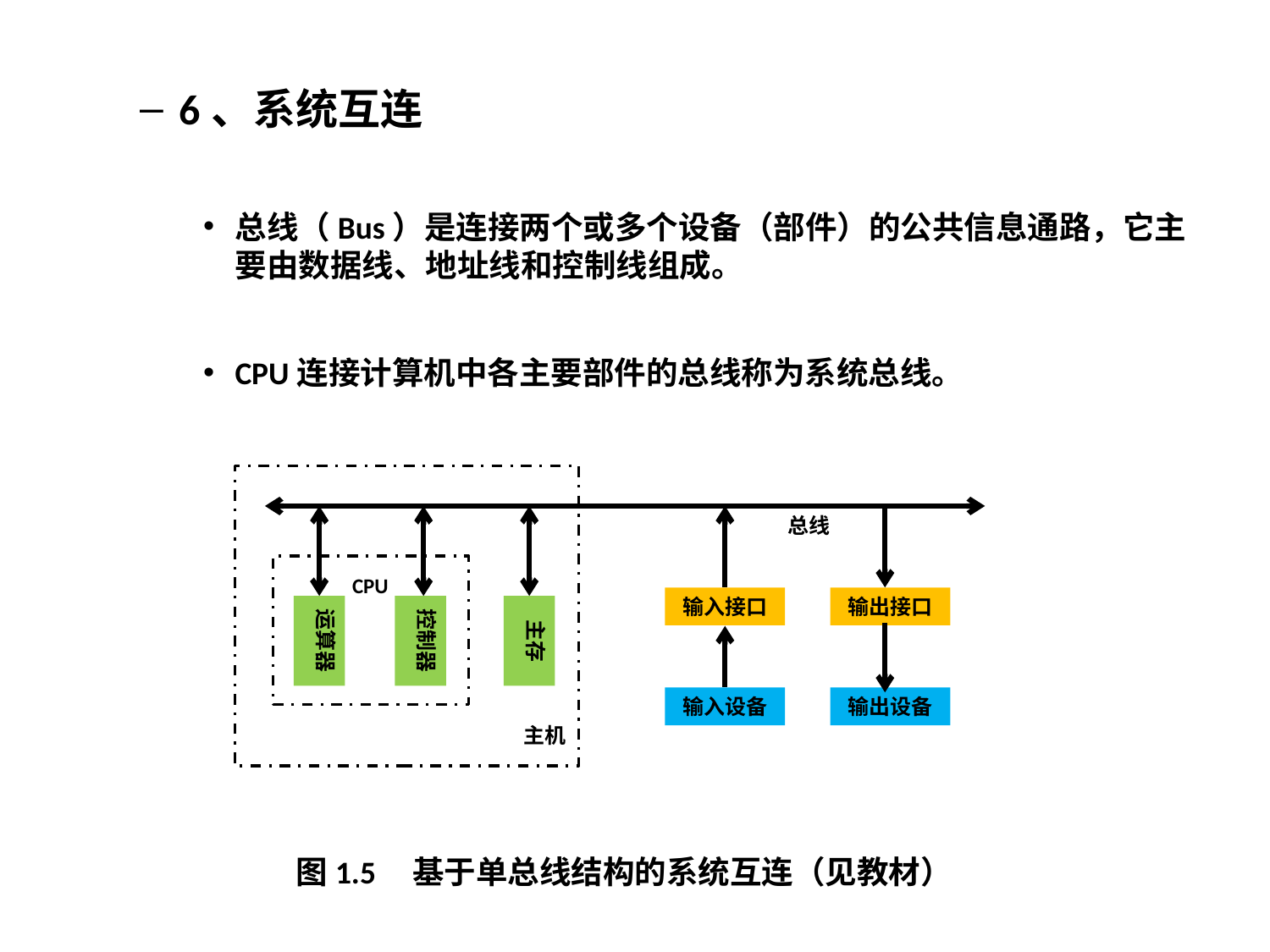

6、系统互连

总线（Bus）是连接两个或多个设备（部件）的公共信息通路，它主要由数据线、地址线和控制线组成。

CPU连接计算机中各主要部件的总线称为系统总线。

CPU
运算器
控制器
主存
主机
输入接口
输出接口
输入设备
输出设备
总线
图1.5    基于单总线结构的系统互连（见教材）